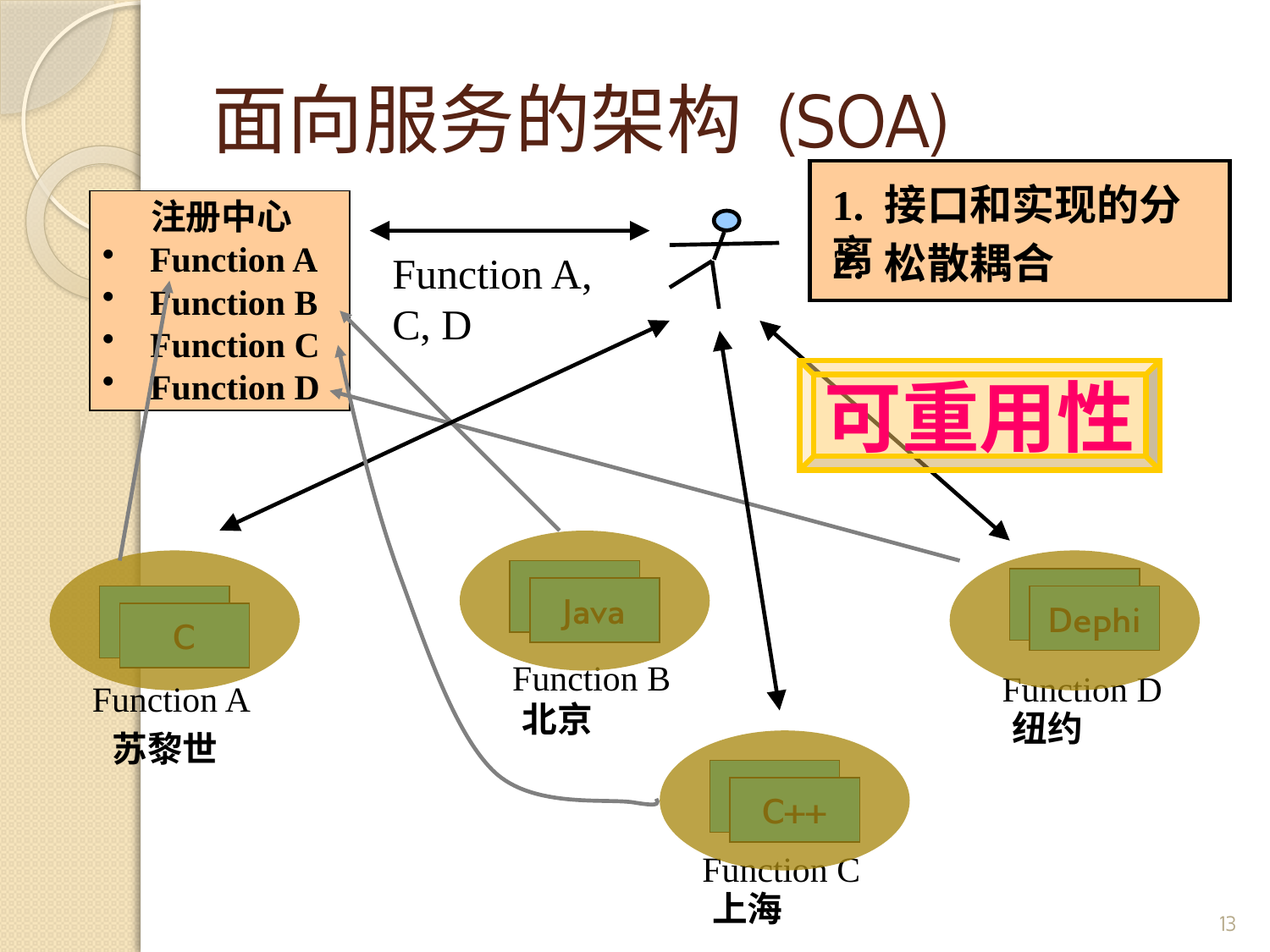

# 面向服务的架构 (SOA)

1. 接口和实现的分离
     注册中心
Function A
Function B
Function C
Function D

2. 松散耦合
Function A, C, D

可重用性

Java
Dephi

C
Function B
Function D
Function A
北京
纽约
苏黎世

C++
Function C
13
上海